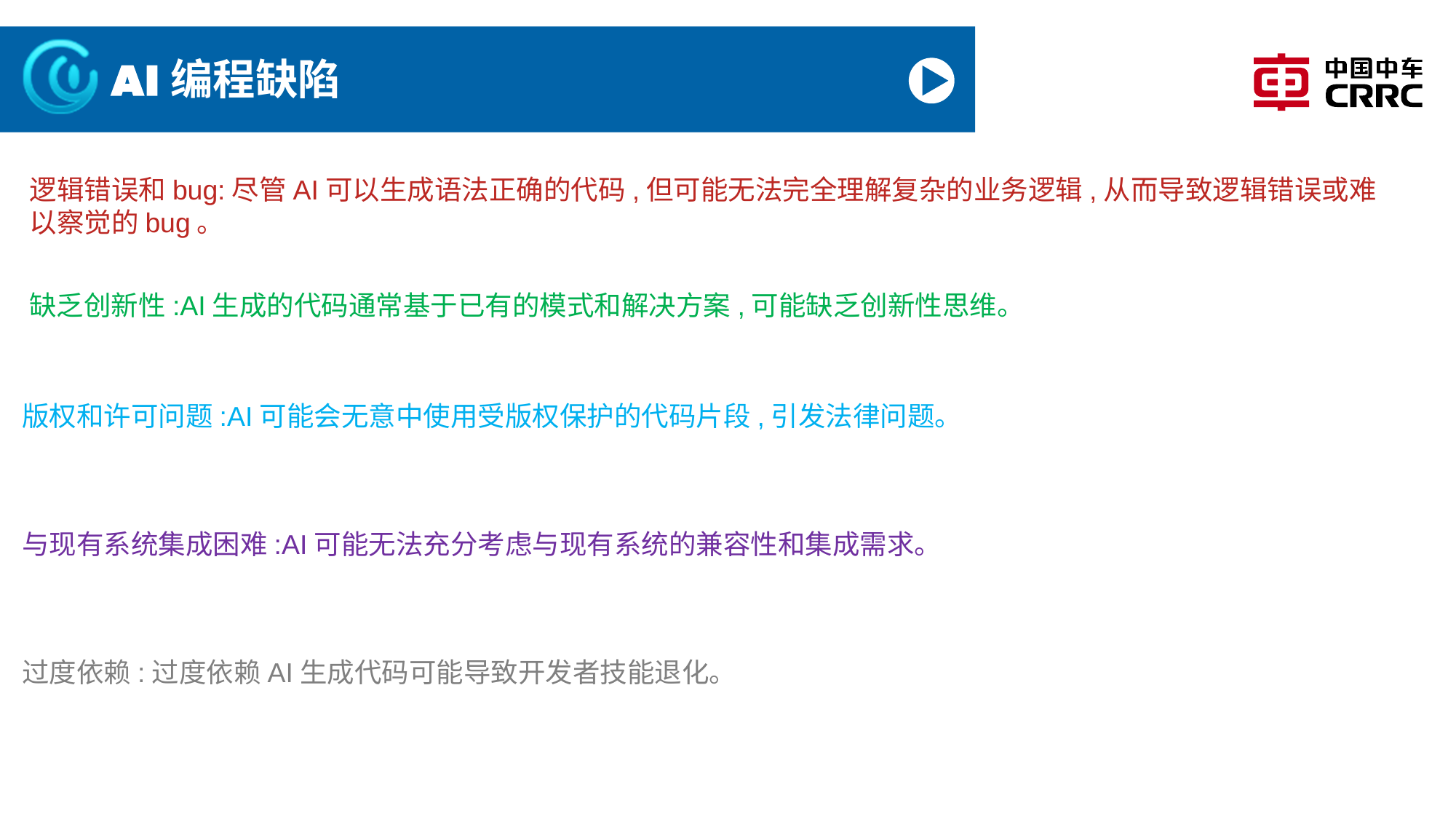

# AI编程缺陷
逻辑错误和bug:尽管AI可以生成语法正确的代码,但可能无法完全理解复杂的业务逻辑,从而导致逻辑错误或难以察觉的bug。
缺乏创新性:AI生成的代码通常基于已有的模式和解决方案,可能缺乏创新性思维。
版权和许可问题:AI可能会无意中使用受版权保护的代码片段,引发法律问题。
与现有系统集成困难:AI可能无法充分考虑与现有系统的兼容性和集成需求。
过度依赖:过度依赖AI生成代码可能导致开发者技能退化。
133